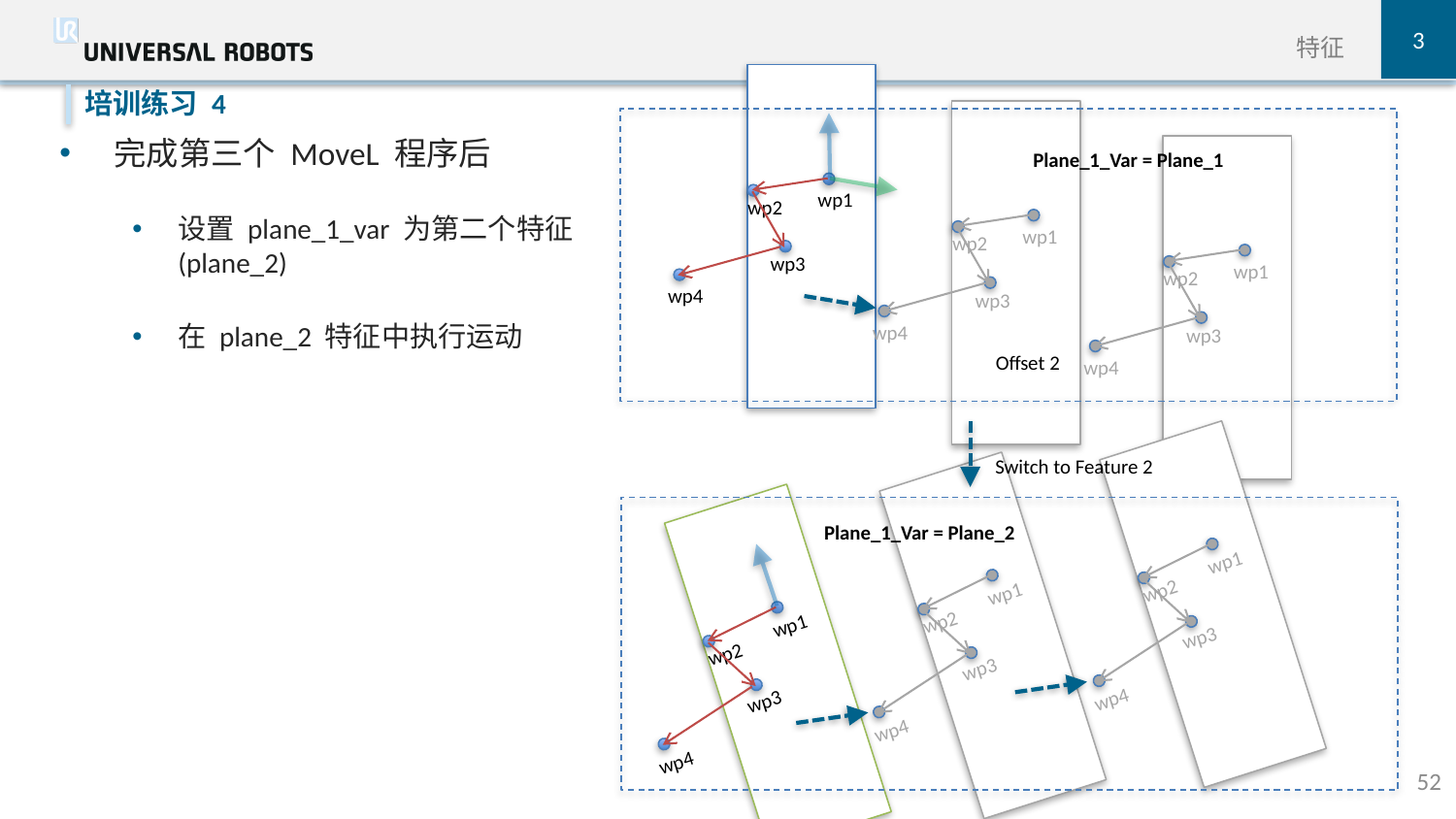

3
特征

wp1

wp2

wp3

wp4

完成第三个 MoveL 程序后

设置 plane_1_var 为第二个特征 (plane_2)

在 plane_2 特征中执行运动

培训练习 4

wp1

wp2

wp3

wp4

wp1

wp2

wp3

wp4
Plane_1_Var = Plane_1
Offset 2

wp1

wp2

wp3

wp4
Switch to Feature 2

wp1

wp2

wp3

wp4

wp1

wp2

wp3

wp4
Plane_1_Var = Plane_2
52